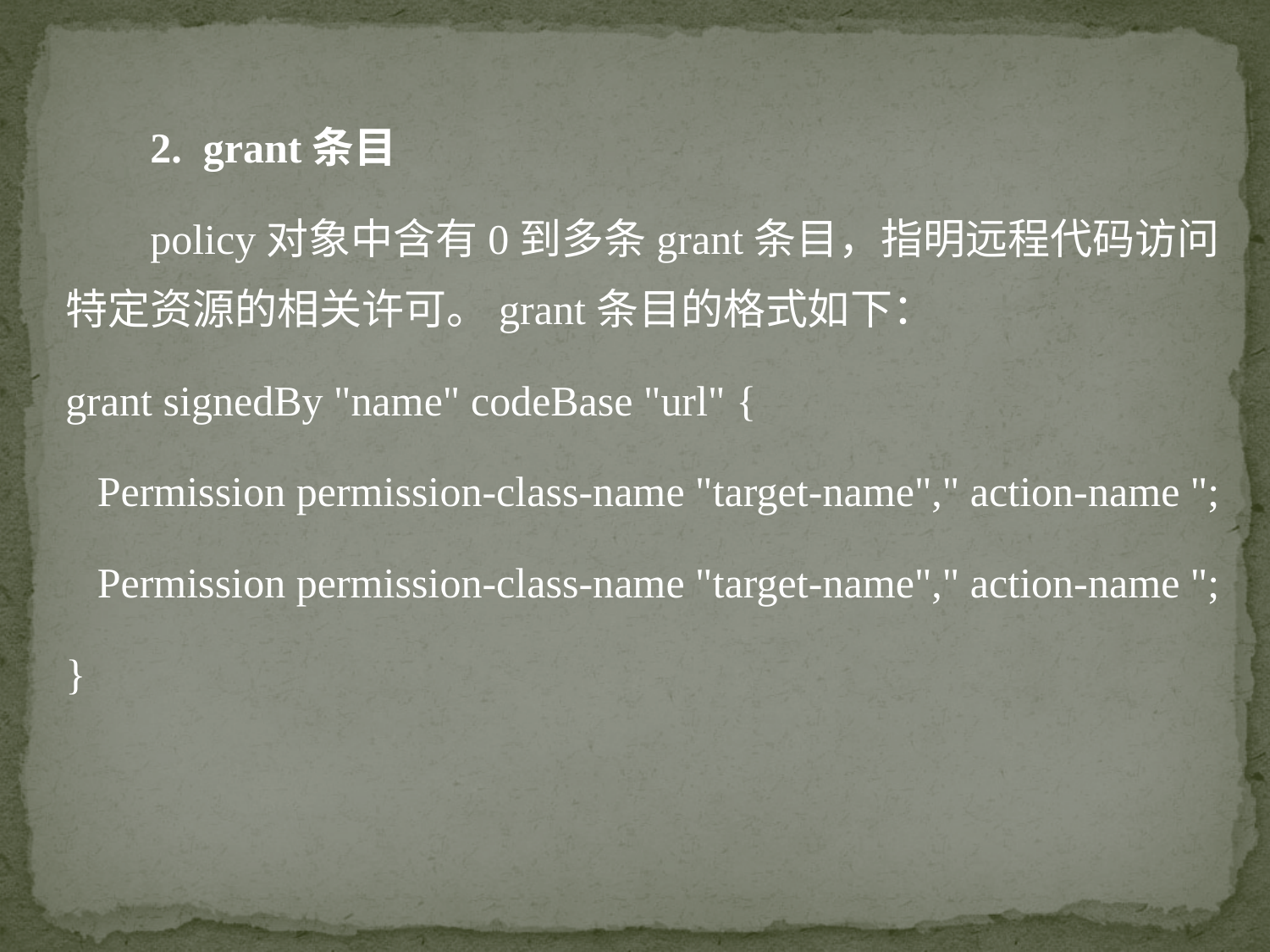

2.  grant条目
        policy对象中含有0到多条grant条目，指明远程代码访问特定资源的相关许可。grant条目的格式如下：
grant signedBy "name" codeBase "url" {
   Permission permission-class-name "target-name"," action-name ";
   Permission permission-class-name "target-name"," action-name ";
}